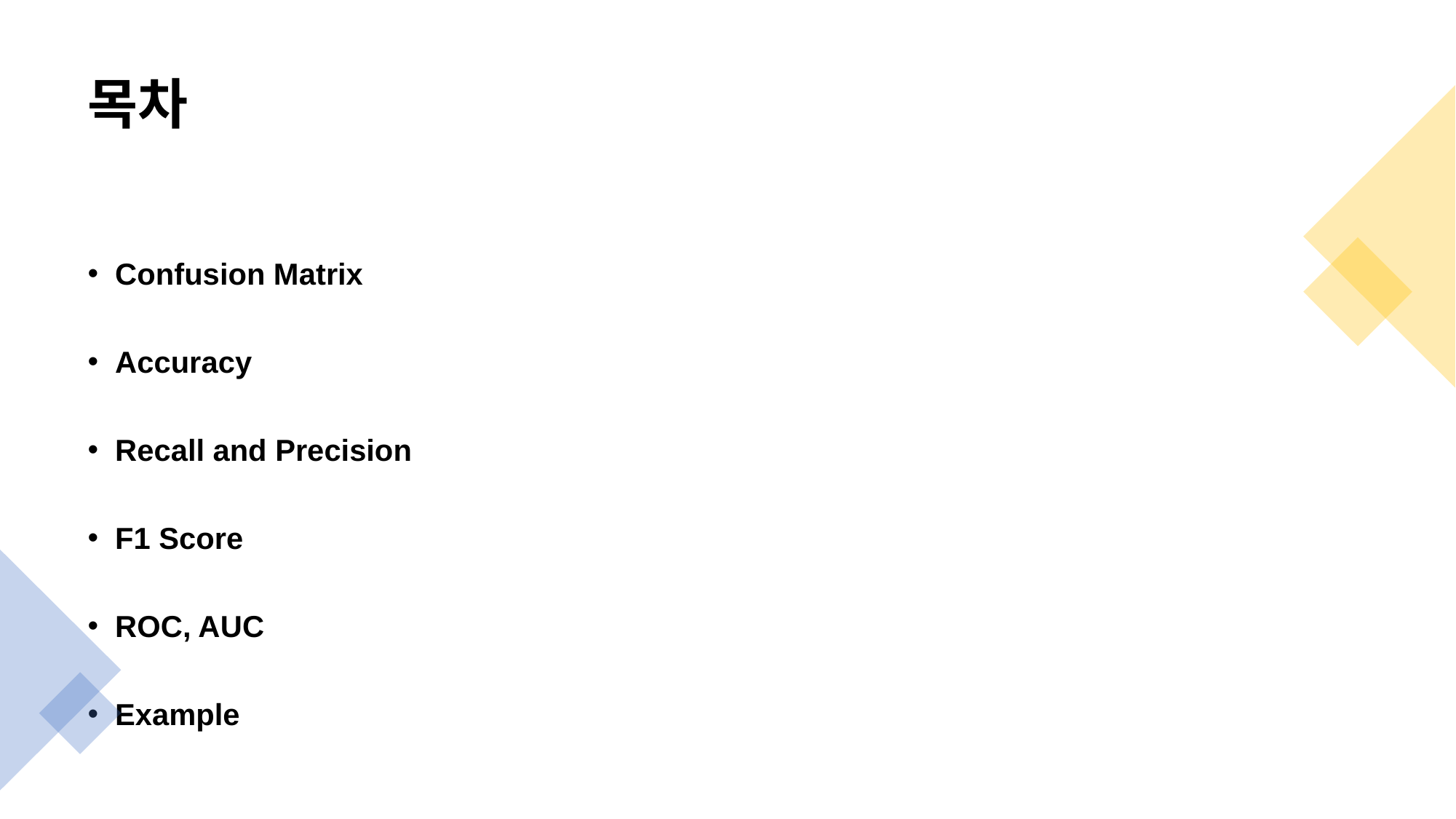

# 목차

Confusion Matrix
Accuracy
Recall and Precision
F1 Score
ROC, AUC
Example